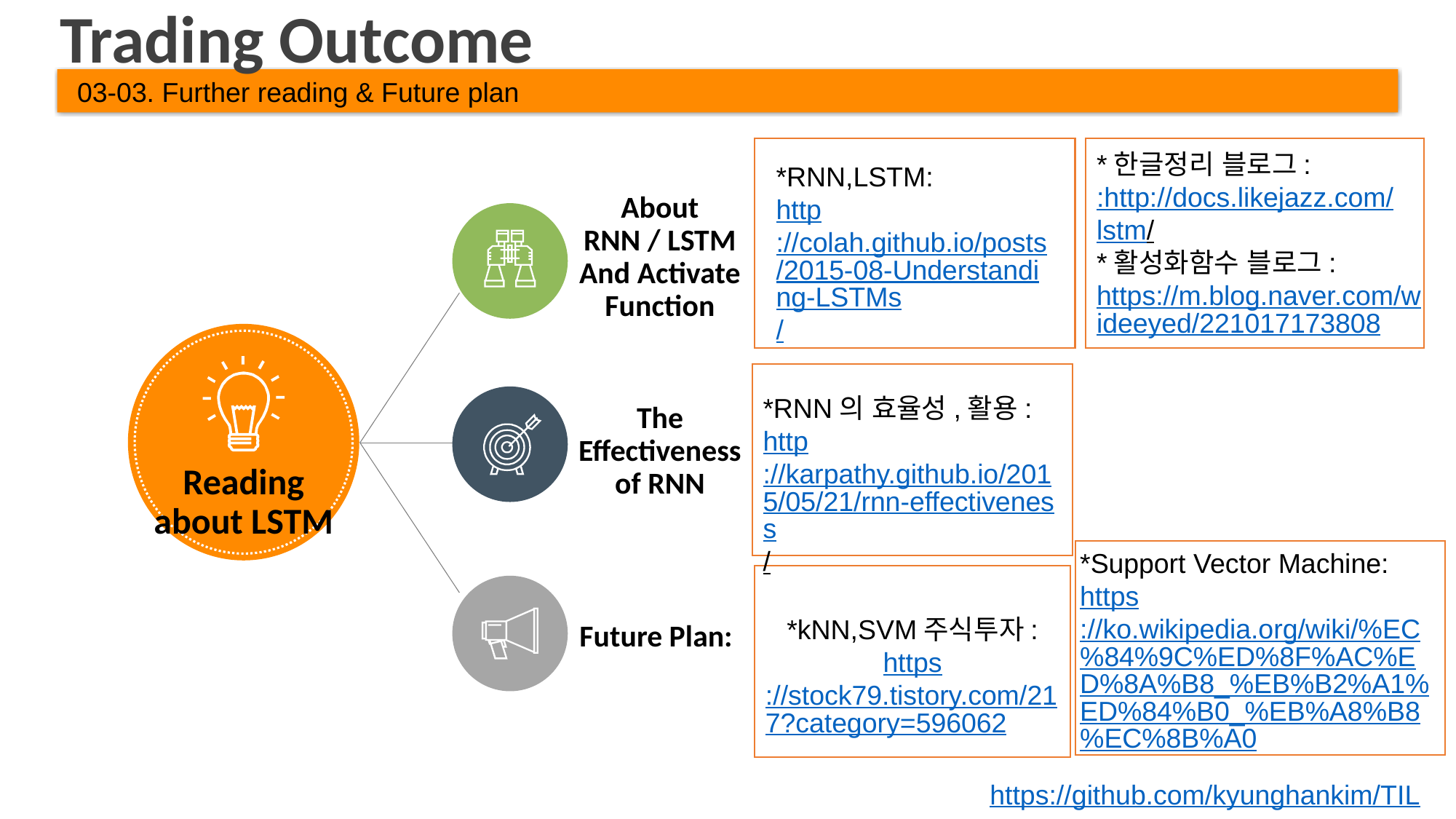

Trading Outcome

03-03. Further reading & Future plan

*한글정리 블로그:
:http://docs.likejazz.com/lstm/
*활성화함수 블로그:
https://m.blog.naver.com/wideeyed/221017173808
*RNN,LSTM:
http://colah.github.io/posts/2015-08-Understanding-LSTMs/
About
RNN / LSTM
And Activate Function

Reading about LSTM

*RNN의 효율성,활용:
http://karpathy.github.io/2015/05/21/rnn-effectiveness/

The Effectiveness of RNN
*Support Vector Machine:
https://ko.wikipedia.org/wiki/%EC%84%9C%ED%8F%AC%ED%8A%B8_%EB%B2%A1%ED%84%B0_%EB%A8%B8%EC%8B%A0

*kNN,SVM주식투자:
https://stock79.tistory.com/217?category=596062

Future Plan:

https://github.com/kyunghankim/TIL